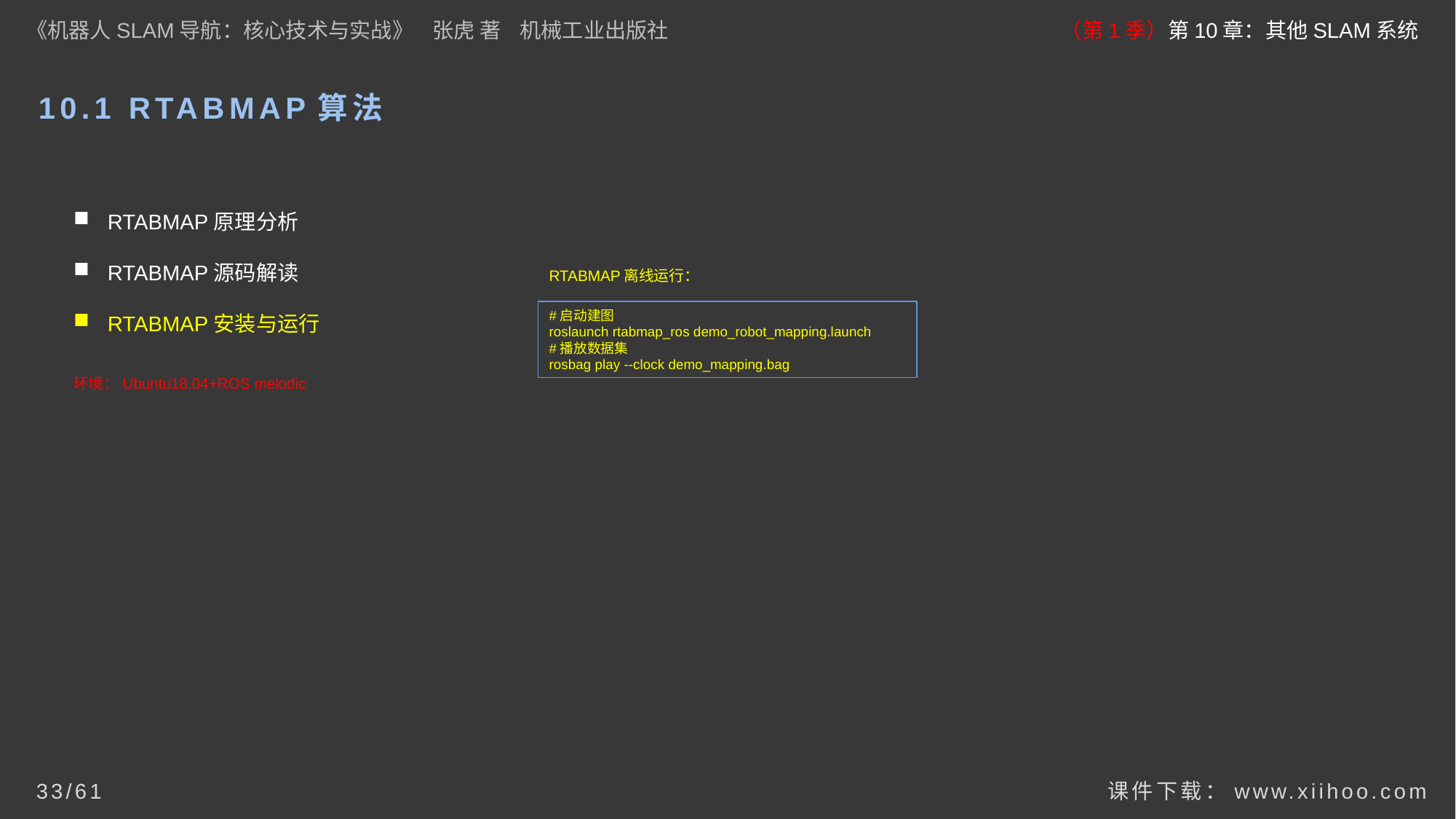

《机器人SLAM导航：核心技术与实战》    张虎 著    机械工业出版社
（第1季）第10章：其他SLAM系统
10.1 RTABMAP算法
RTABMAP原理分析
RTABMAP源码解读
RTABMAP安装与运行
RTABMAP离线运行：
#启动建图
roslaunch rtabmap_ros demo_robot_mapping.launch
#播放数据集
rosbag play --clock demo_mapping.bag
环境：Ubuntu18.04+ROS melodic
课件下载：www.xiihoo.com
33/61